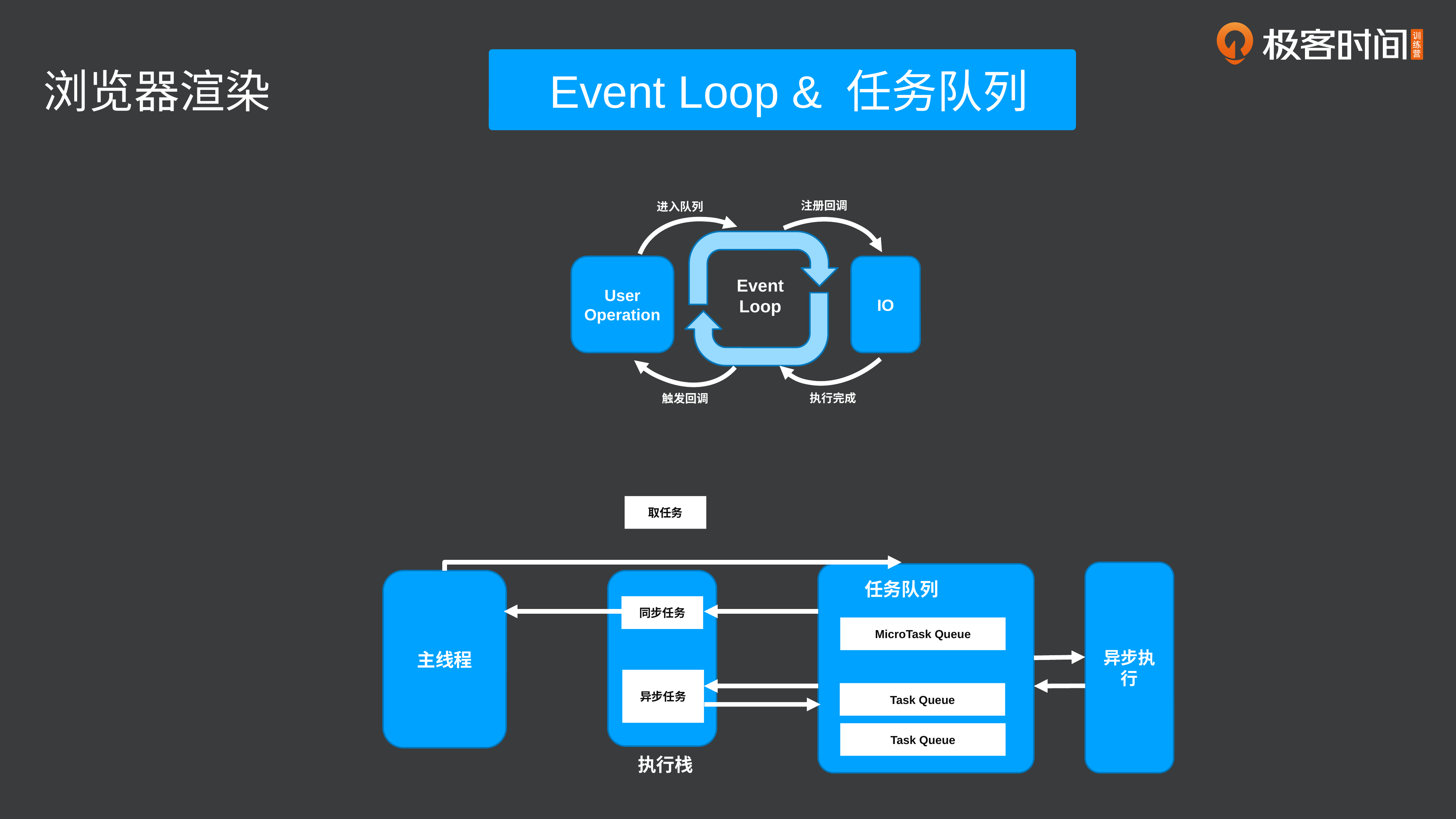

Event Loop & 任务队列
浏览器渲染
注册回调
进入队列

User
Operation
IO
Event
Loop

执行完成
触发回调
取任务

任务队列
异步执行

主线程

同步任务
MicroTask Queue
异步任务
Task Queue
Task Queue
执行栈